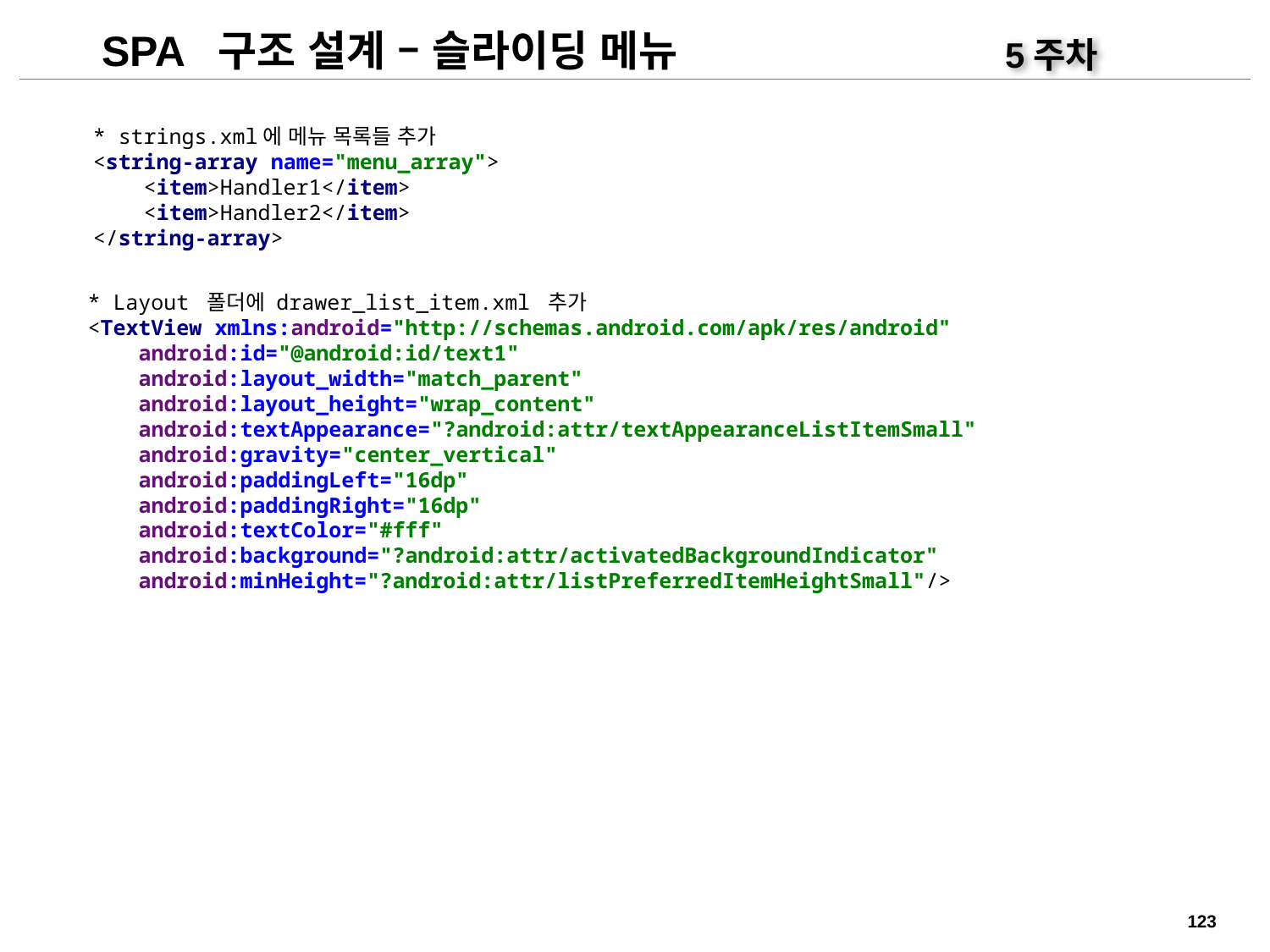

SPA  구조 설계 – 슬라이딩 메뉴
5주차
* strings.xml에 메뉴 목록들 추가
<string-array name="menu_array">
    <item>Handler1</item>
    <item>Handler2</item>
</string-array>
* Layout 폴더에 drawer_list_item.xml 추가
<TextView xmlns:android="http://schemas.android.com/apk/res/android"
    android:id="@android:id/text1"
    android:layout_width="match_parent"
    android:layout_height="wrap_content"
    android:textAppearance="?android:attr/textAppearanceListItemSmall"
    android:gravity="center_vertical"
    android:paddingLeft="16dp"
    android:paddingRight="16dp"
    android:textColor="#fff"
    android:background="?android:attr/activatedBackgroundIndicator"
    android:minHeight="?android:attr/listPreferredItemHeightSmall"/>